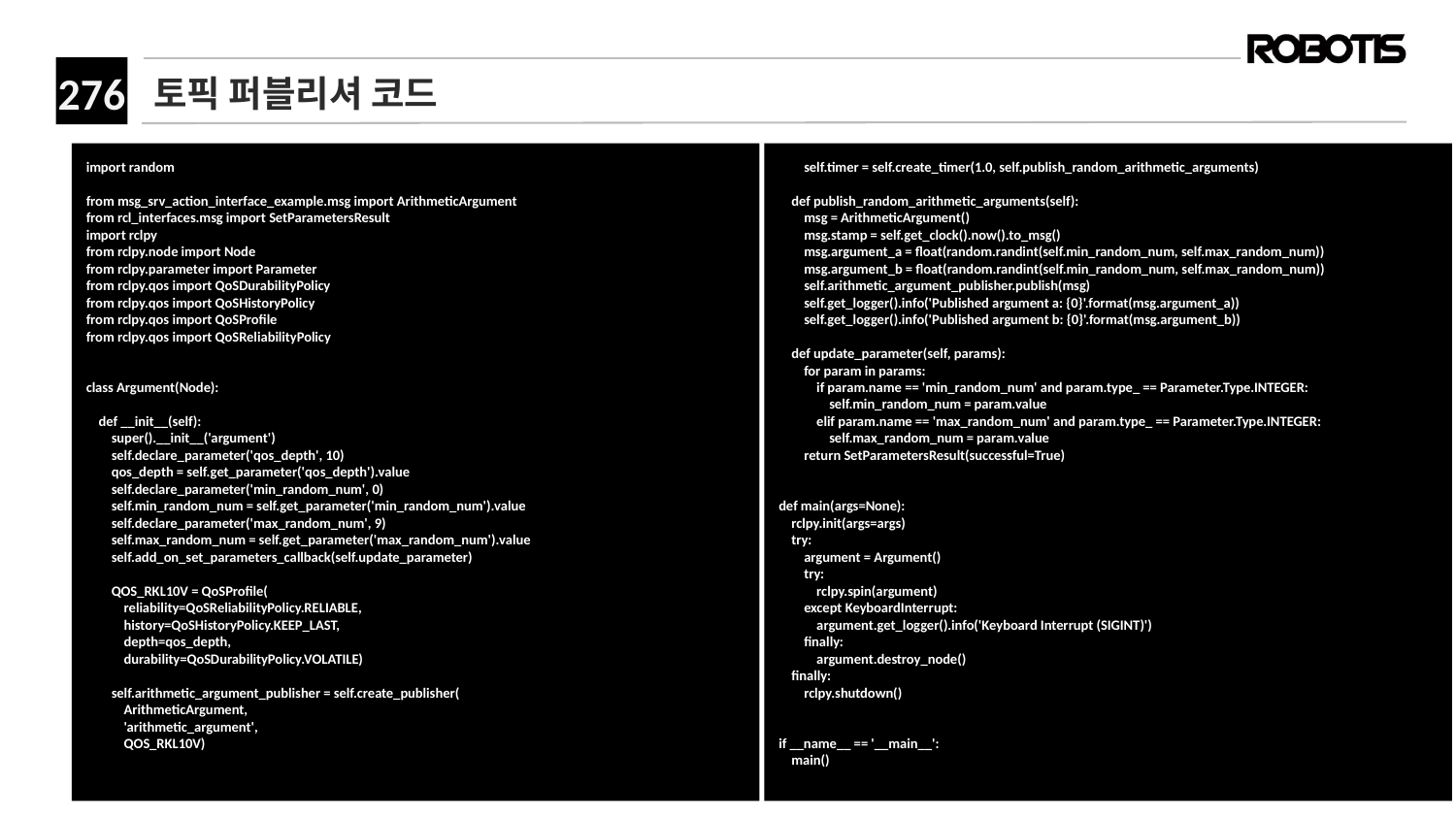

# 토픽 퍼블리셔 코드
import random

from msg_srv_action_interface_example.msg import ArithmeticArgument
from rcl_interfaces.msg import SetParametersResult
import rclpy
from rclpy.node import Node
from rclpy.parameter import Parameter
from rclpy.qos import QoSDurabilityPolicy
from rclpy.qos import QoSHistoryPolicy
from rclpy.qos import QoSProfile
from rclpy.qos import QoSReliabilityPolicy

class Argument(Node):

    def __init__(self):
        super().__init__('argument')
        self.declare_parameter('qos_depth', 10)
        qos_depth = self.get_parameter('qos_depth').value
        self.declare_parameter('min_random_num', 0)
        self.min_random_num = self.get_parameter('min_random_num').value
        self.declare_parameter('max_random_num', 9)
        self.max_random_num = self.get_parameter('max_random_num').value
        self.add_on_set_parameters_callback(self.update_parameter)

        QOS_RKL10V = QoSProfile(
            reliability=QoSReliabilityPolicy.RELIABLE,
            history=QoSHistoryPolicy.KEEP_LAST,
            depth=qos_depth,
            durability=QoSDurabilityPolicy.VOLATILE)

        self.arithmetic_argument_publisher = self.create_publisher(
            ArithmeticArgument,
            'arithmetic_argument',
            QOS_RKL10V)
        self.timer = self.create_timer(1.0, self.publish_random_arithmetic_arguments)

    def publish_random_arithmetic_arguments(self):
        msg = ArithmeticArgument()
        msg.stamp = self.get_clock().now().to_msg()
        msg.argument_a = float(random.randint(self.min_random_num, self.max_random_num))
        msg.argument_b = float(random.randint(self.min_random_num, self.max_random_num))
        self.arithmetic_argument_publisher.publish(msg)
        self.get_logger().info('Published argument a: {0}'.format(msg.argument_a))
        self.get_logger().info('Published argument b: {0}'.format(msg.argument_b))

    def update_parameter(self, params):
        for param in params:
            if param.name == 'min_random_num' and param.type_ == Parameter.Type.INTEGER:
                self.min_random_num = param.value
            elif param.name == 'max_random_num' and param.type_ == Parameter.Type.INTEGER:
                self.max_random_num = param.value
        return SetParametersResult(successful=True)

def main(args=None):
    rclpy.init(args=args)
    try:
        argument = Argument()
        try:
            rclpy.spin(argument)
        except KeyboardInterrupt:
            argument.get_logger().info('Keyboard Interrupt (SIGINT)')
        finally:
            argument.destroy_node()
    finally:
        rclpy.shutdown()

if __name__ == '__main__':
    main()